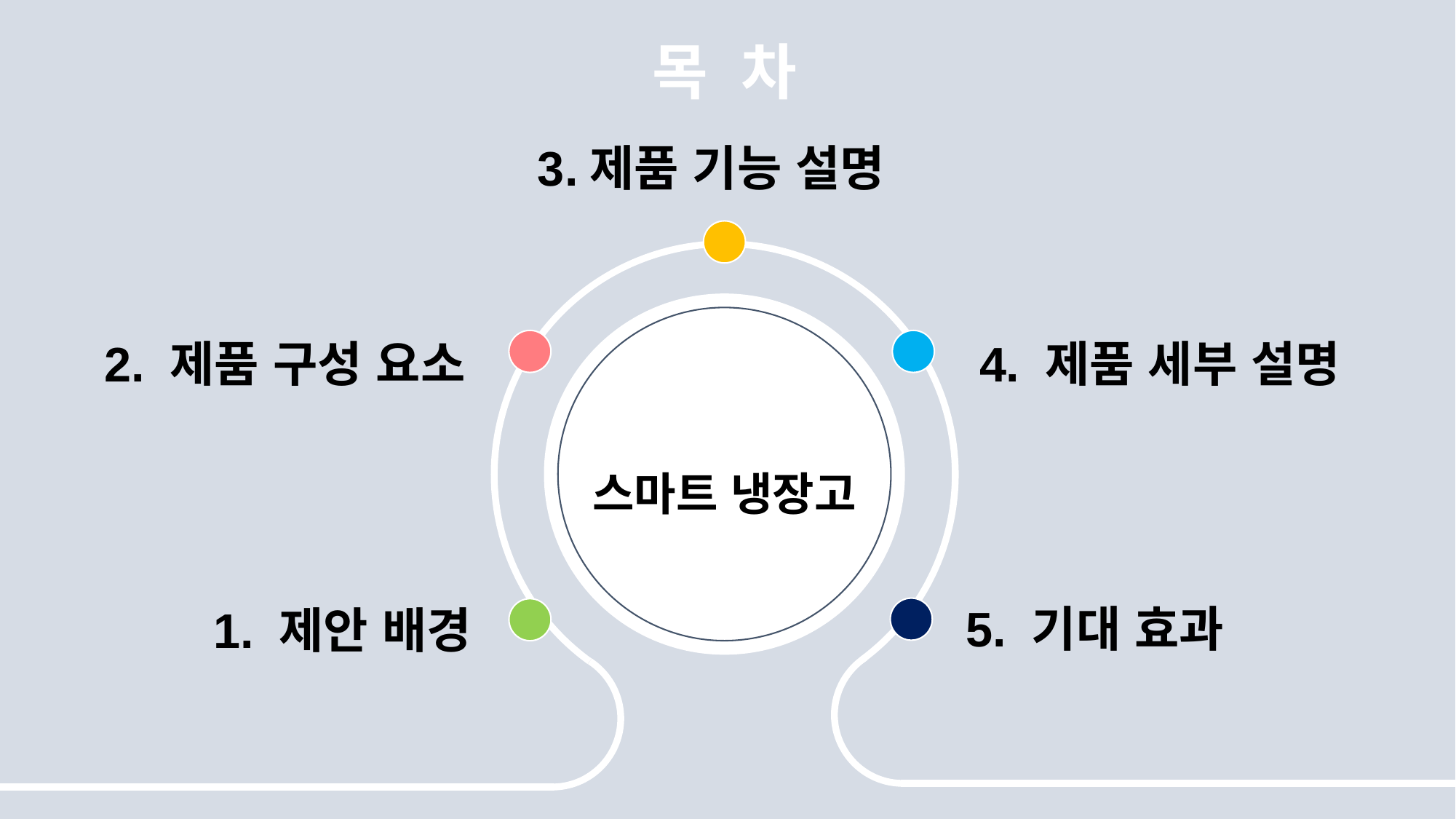

목  차
3.제품 기능 설명

2. 제품 구성 요소
4. 제품 세부 설명

스마트 냉장고
5. 기대 효과
1. 제안 배경